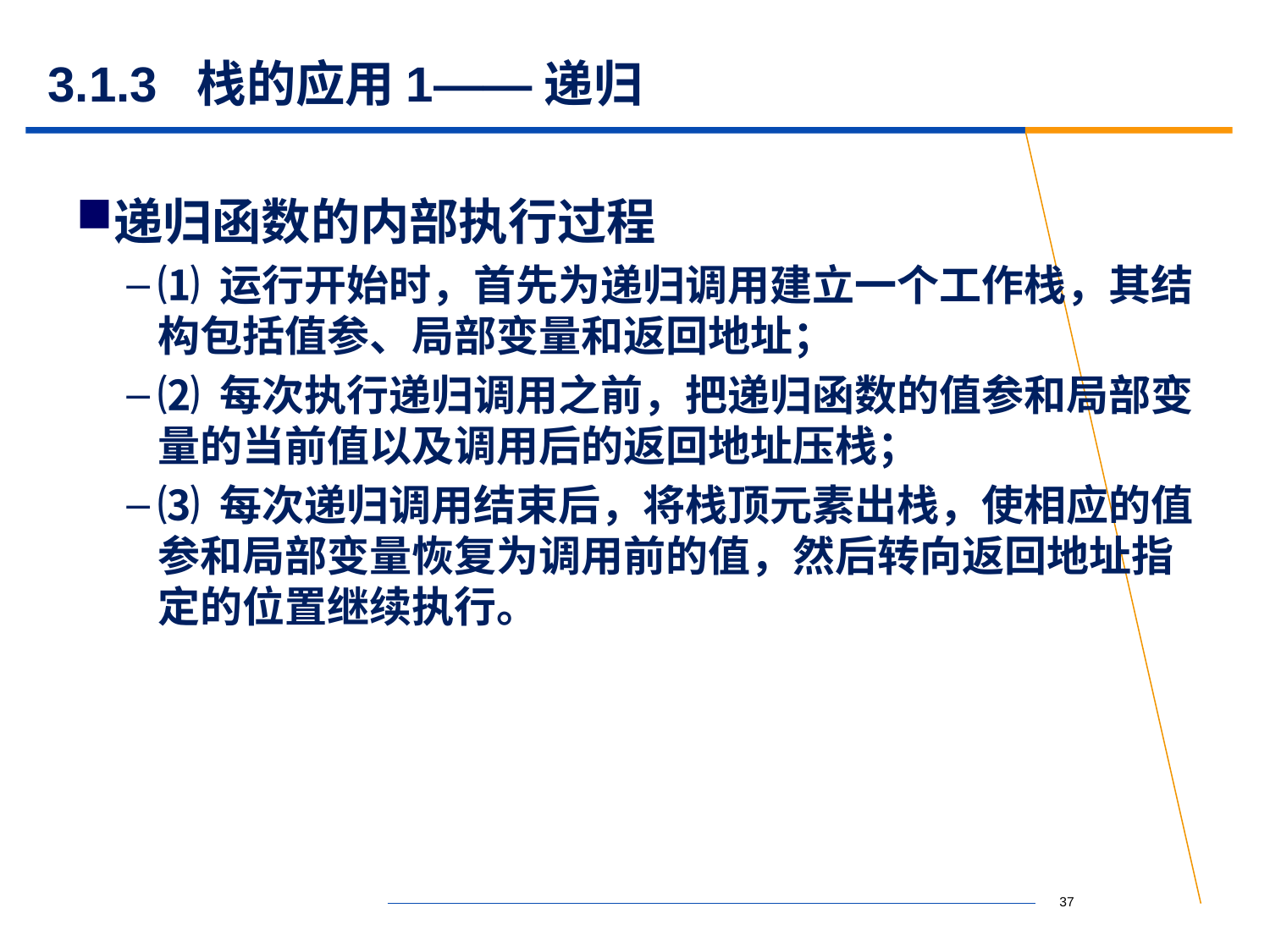

# 3.1.3  栈的应用1——递归
递归函数的内部执行过程
⑴ 运行开始时，首先为递归调用建立一个工作栈，其结构包括值参、局部变量和返回地址；
⑵ 每次执行递归调用之前，把递归函数的值参和局部变量的当前值以及调用后的返回地址压栈；
⑶ 每次递归调用结束后，将栈顶元素出栈，使相应的值参和局部变量恢复为调用前的值，然后转向返回地址指定的位置继续执行。